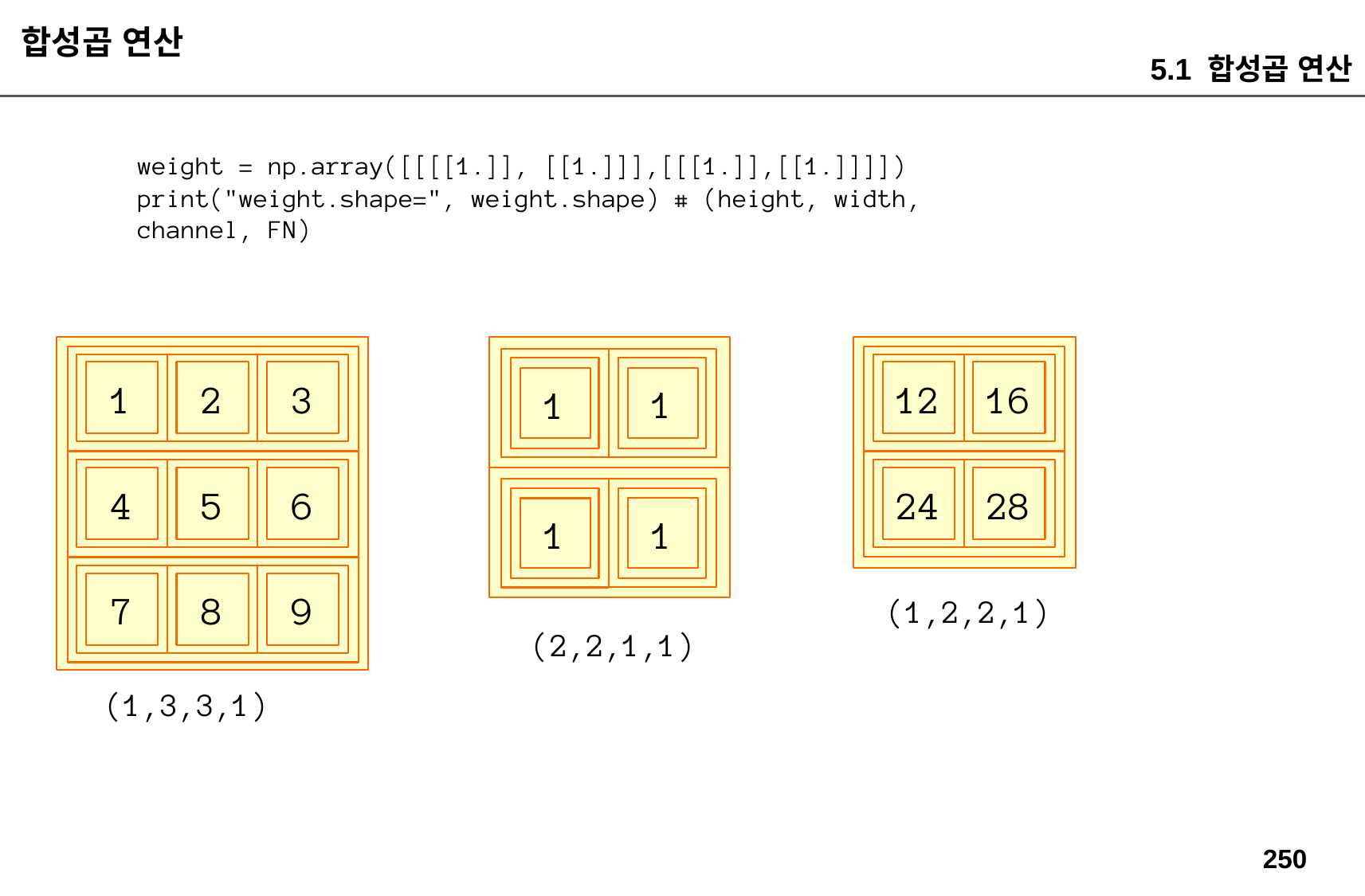

합성곱 연산
5.1 합성곱 연산
weight = np.array([[[[1.]], [[1.]]],[[[1.]],[[1.]]]])
print("weight.shape=", weight.shape) # (height, width, channel, FN)

1
2
3
12
16
1
1

4
5
6

24
28

1
1

7
8
9
(1,2,2,1)
(2,2,1,1)
(1,3,3,1)